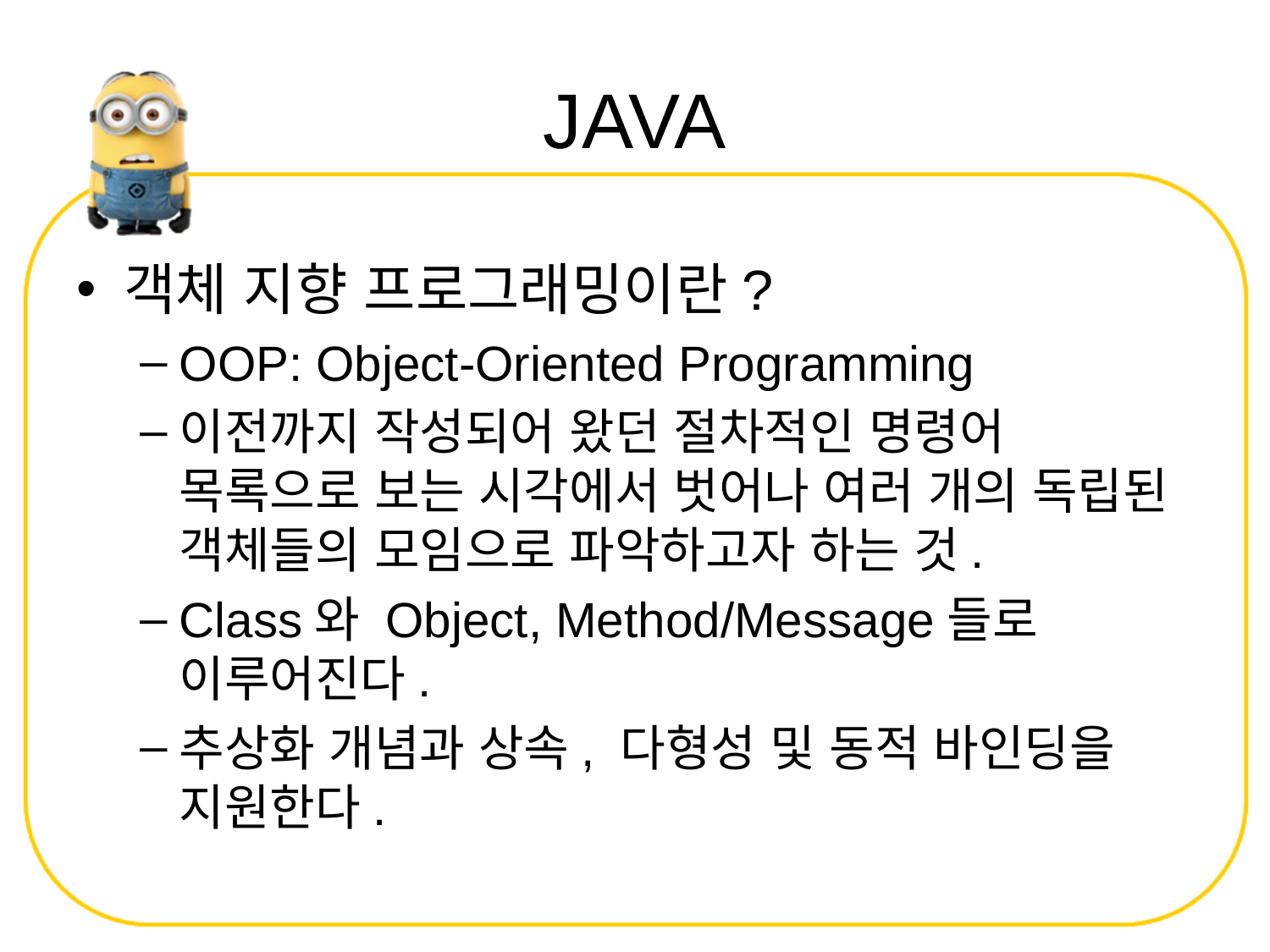

# JAVA
객체 지향 프로그래밍이란?
OOP: Object-Oriented Programming
이전까지 작성되어 왔던 절차적인 명령어 목록으로 보는 시각에서 벗어나 여러 개의 독립된 객체들의 모임으로 파악하고자 하는 것.
Class와 Object, Method/Message들로 이루어진다.
추상화 개념과 상속, 다형성 및 동적 바인딩을 지원한다.